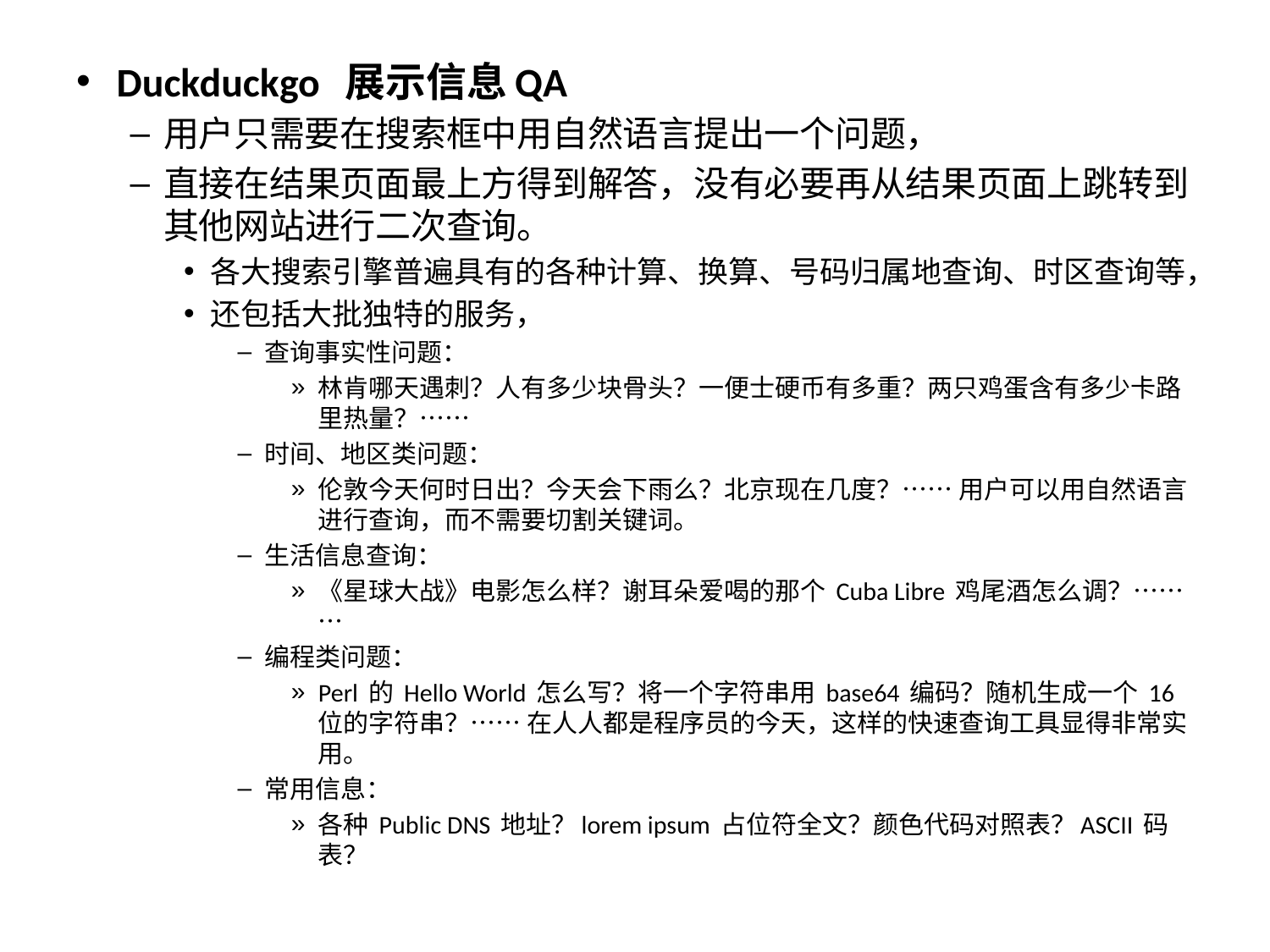

#
Duckduckgo  展示信息QA
用户只需要在搜索框中用自然语言提出一个问题，
直接在结果页面最上方得到解答，没有必要再从结果页面上跳转到其他网站进行二次查询。
各大搜索引擎普遍具有的各种计算、换算、号码归属地查询、时区查询等，
还包括大批独特的服务，
查询事实性问题：
林肯哪天遇刺？人有多少块骨头？一便士硬币有多重？两只鸡蛋含有多少卡路里热量？……
时间、地区类问题：
伦敦今天何时日出？今天会下雨么？北京现在几度？…… 用户可以用自然语言进行查询，而不需要切割关键词。
生活信息查询：
《星球大战》电影怎么样？谢耳朵爱喝的那个 Cuba Libre 鸡尾酒怎么调？………
编程类问题：
Perl 的 Hello World 怎么写？将一个字符串用 base64 编码？随机生成一个 16 位的字符串？…… 在人人都是程序员的今天，这样的快速查询工具显得非常实用。
常用信息：
各种 Public DNS 地址？lorem ipsum 占位符全文？颜色代码对照表？ASCII 码表？